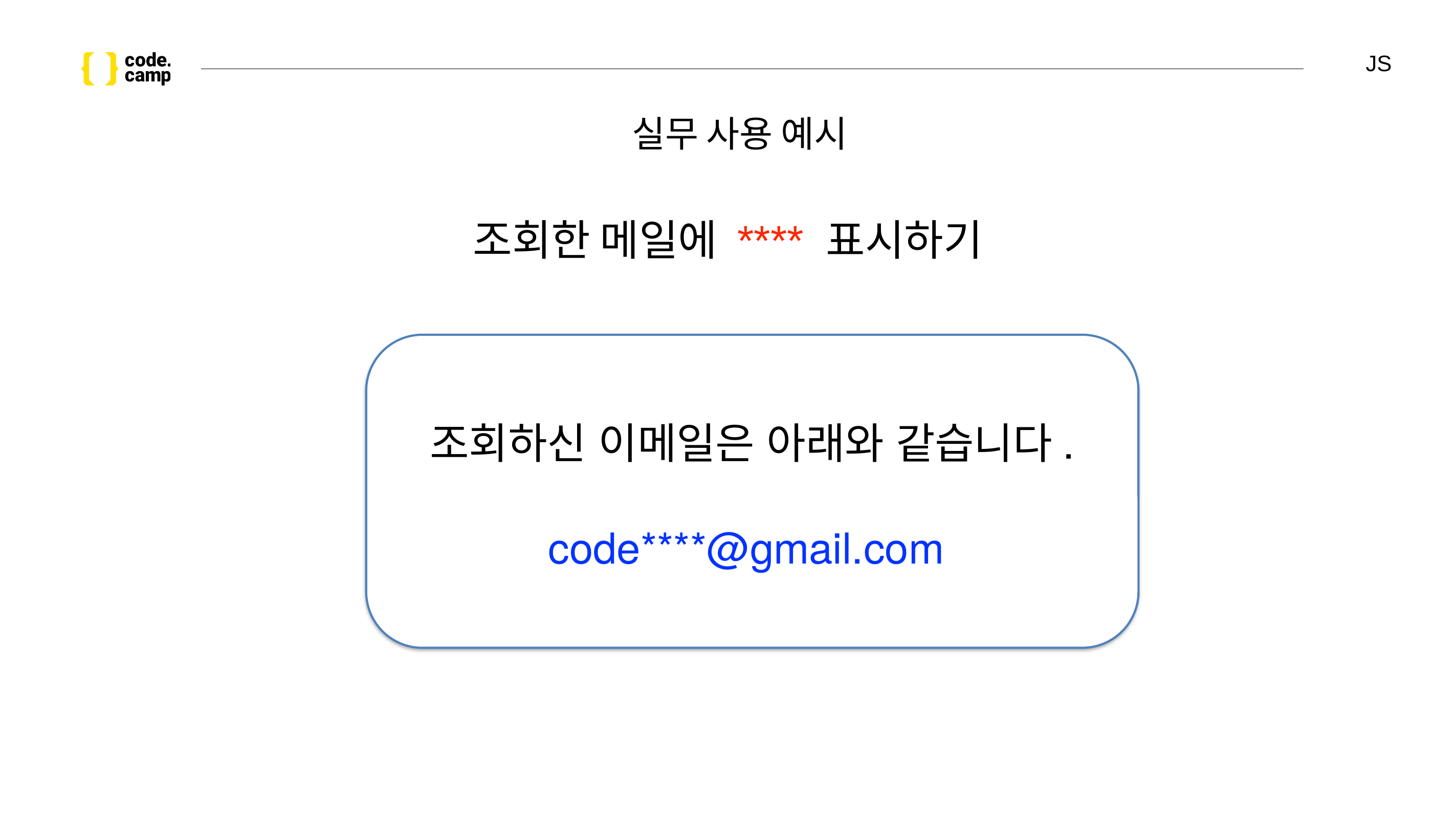

# JS

실무 사용 예시
조회한 메일에 **** 표시하기

조회하신 이메일은 아래와 같습니다.
code****@gmail.com